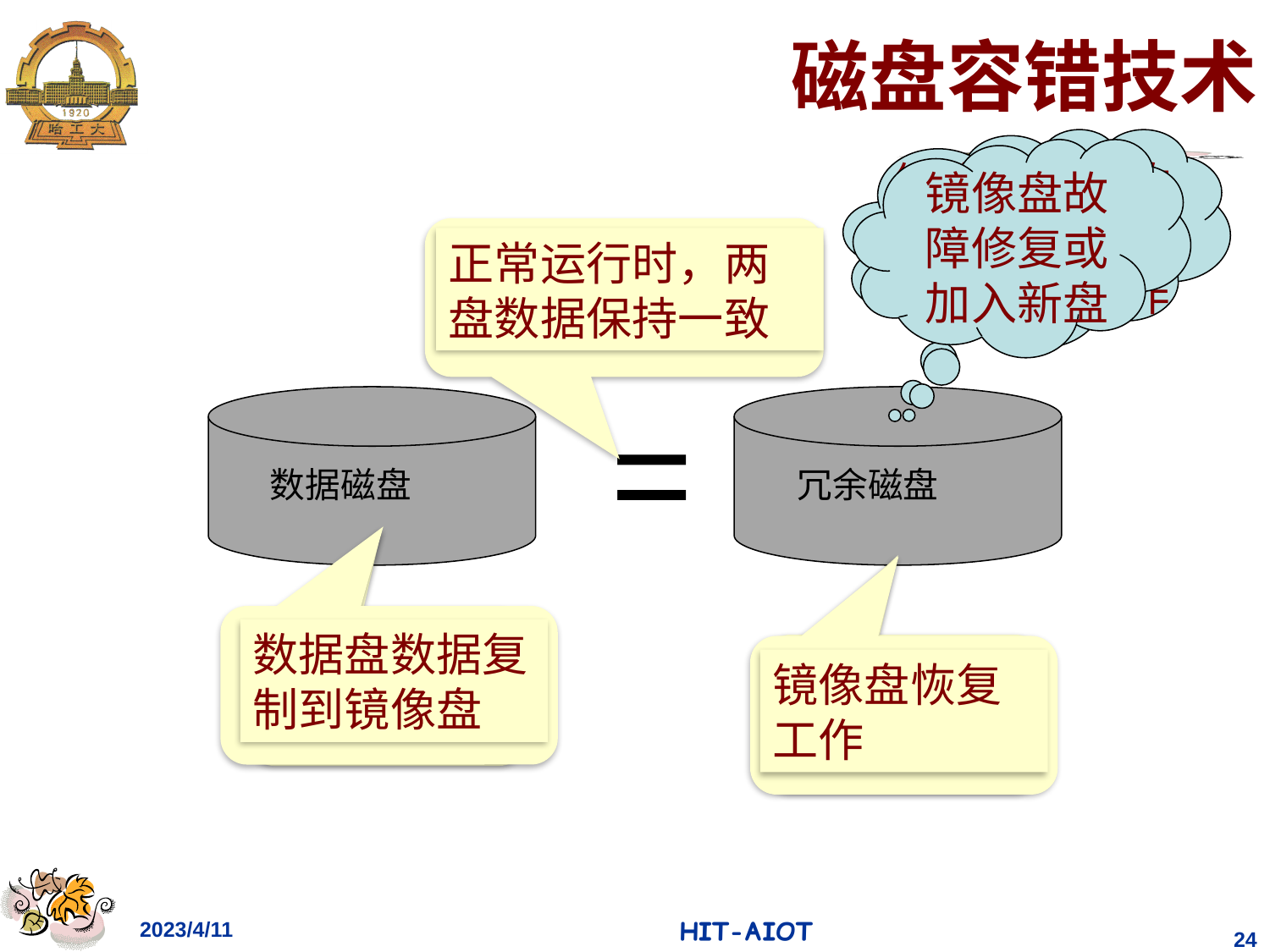

# 磁盘容错技术

镜像盘发生故障时，数据磁盘继续其工作

镜像盘故障修复或加入新盘

正常运行时，两盘数据保持一致
=

数据磁盘

冗余磁盘

数据盘数据复制到镜像盘

数据盘继续工作

镜像盘进入故障修复

镜像盘恢复工作
2023/4/11
HIT-AIOT
24